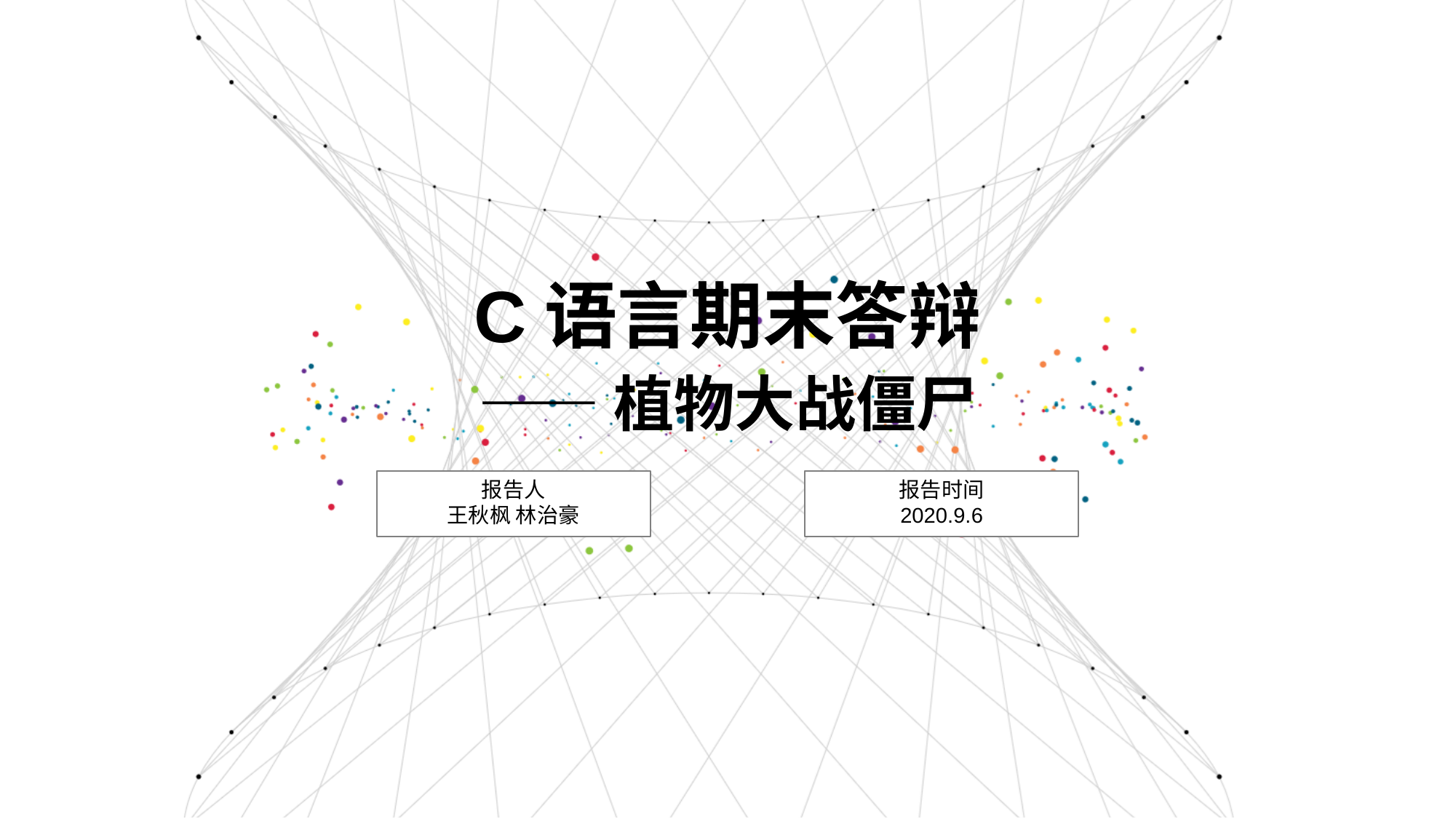

C语言期末答辩
——植物大战僵尸
报告人
王秋枫 林治豪
报告时间
2020.9.6